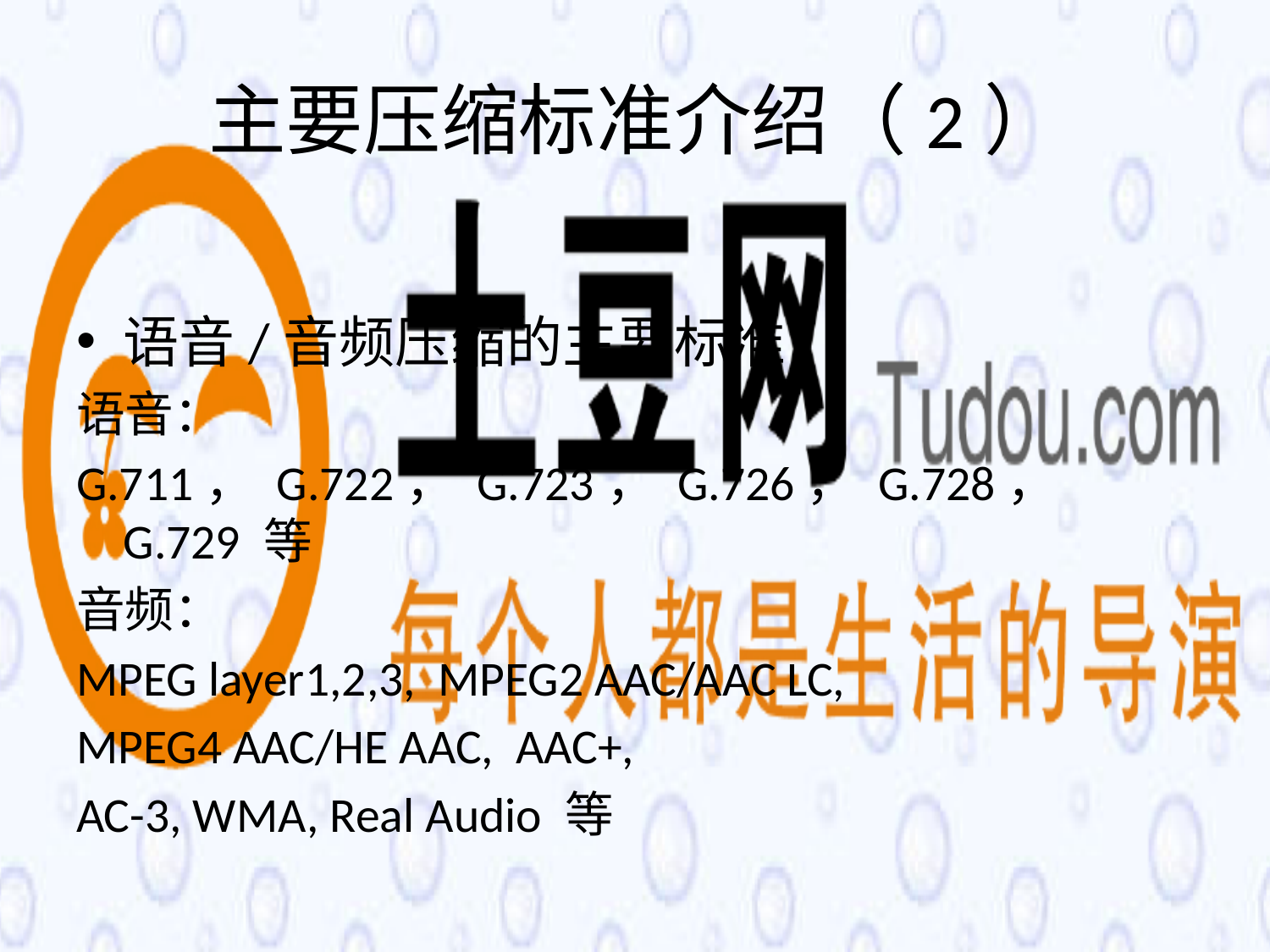

# 主要压缩标准介绍（2）

语音/音频压缩的主要标准
语音：
G.711， G.722， G.723， G.726， G.728， G.729 等
音频：
MPEG layer1,2,3,  MPEG2 AAC/AAC LC,
MPEG4 AAC/HE AAC,  AAC+,
AC-3, WMA, Real Audio 等